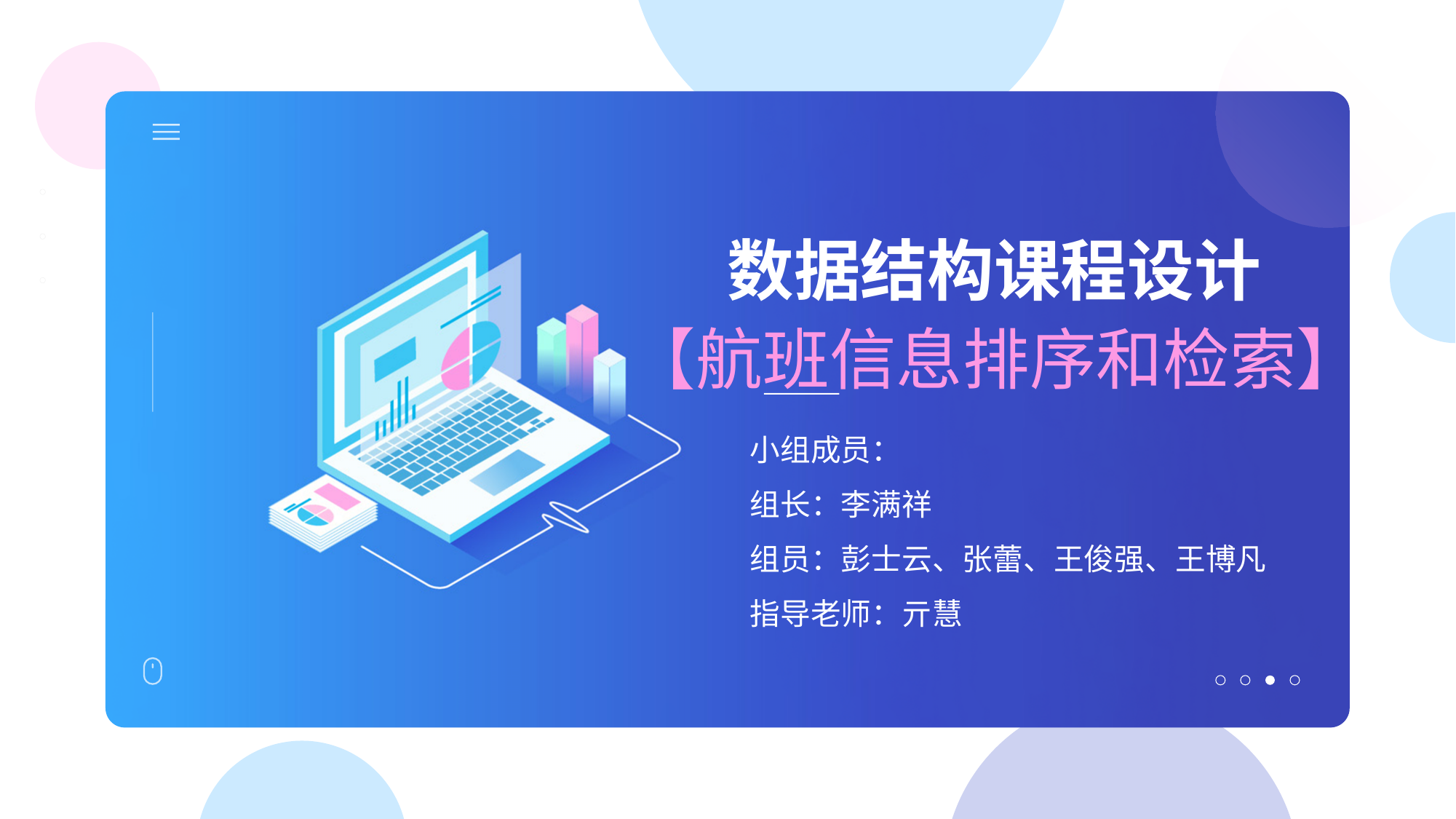

数据结构课程设计

【航班信息排序和检索】

小组成员：
组长：李满祥
组员：彭士云、张蕾、王俊强、王博凡
指导老师：亓慧